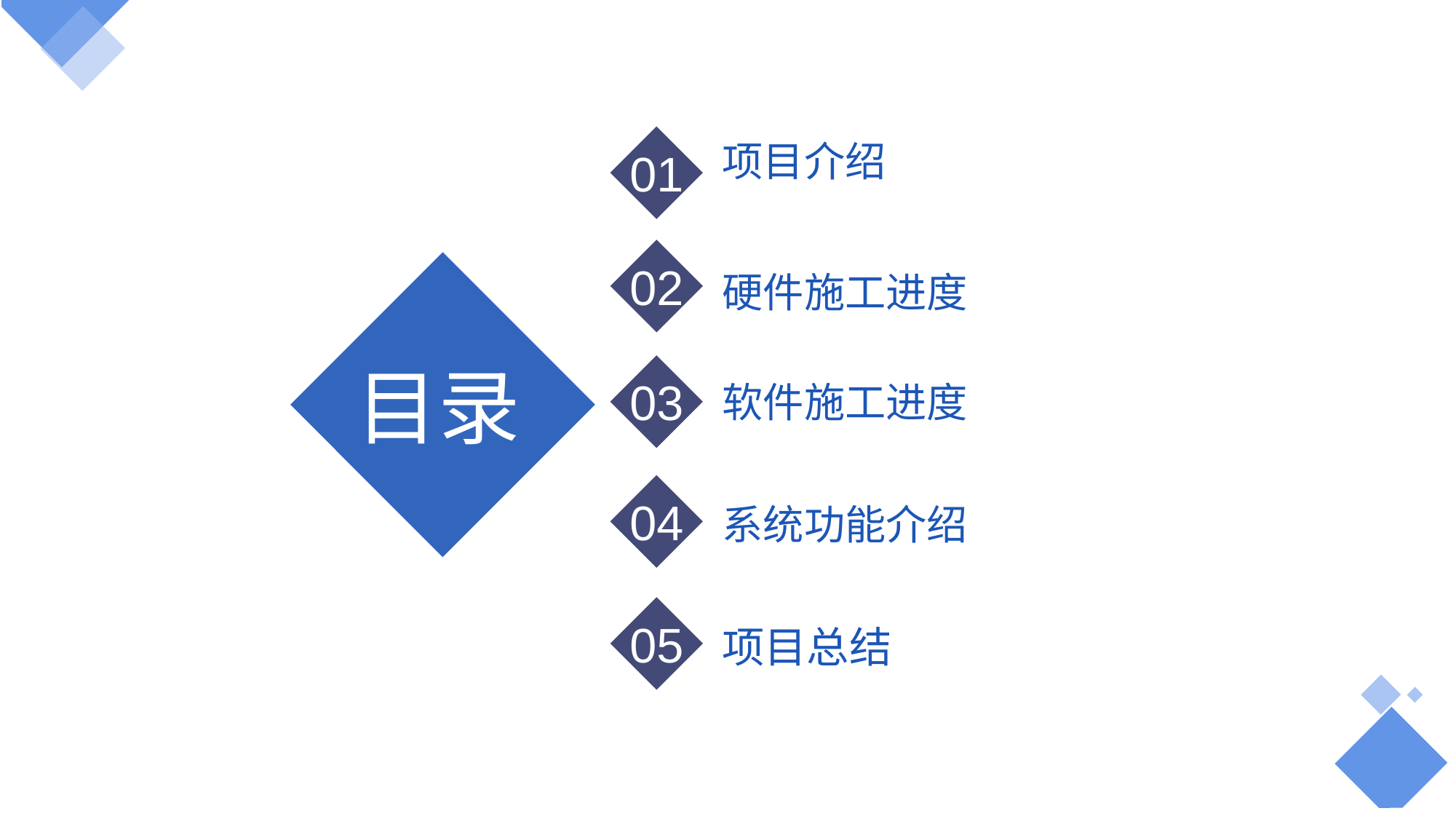

项目介绍
01

02
硬件施工进度

03
软件施工进度

04
系统功能介绍

05
项目总结

目录